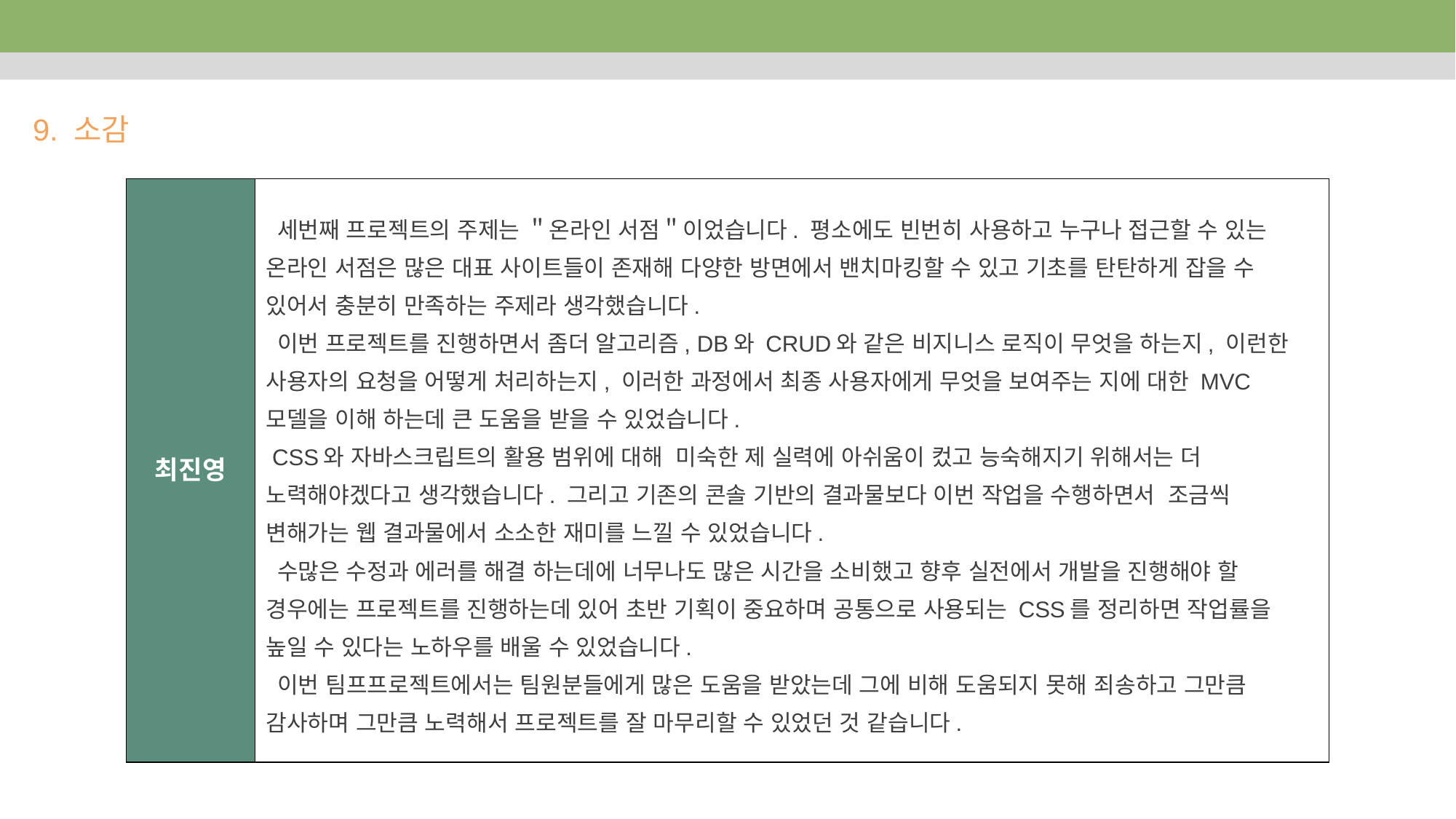

9. 소감
| 최진영 | 세번째 프로젝트의 주제는 ＂온라인 서점＂이었습니다. 평소에도 빈번히 사용하고 누구나 접근할 수 있는 온라인 서점은 많은 대표 사이트들이 존재해 다양한 방면에서 밴치마킹할 수 있고 기초를 탄탄하게 잡을 수 있어서 충분히 만족하는 주제라 생각했습니다. 이번 프로젝트를 진행하면서 좀더 알고리즘, DB와 CRUD와 같은 비지니스 로직이 무엇을 하는지, 이런한 사용자의 요청을 어떻게 처리하는지, 이러한 과정에서 최종 사용자에게 무엇을 보여주는 지에 대한 MVC 모델을 이해 하는데 큰 도움을 받을 수 있었습니다. CSS와 자바스크립트의 활용 범위에 대해 미숙한 제 실력에 아쉬움이 컸고 능숙해지기 위해서는 더 노력해야겠다고 생각했습니다. 그리고 기존의 콘솔 기반의 결과물보다 이번 작업을 수행하면서 조금씩 변해가는 웹 결과물에서 소소한 재미를 느낄 수 있었습니다. 수많은 수정과 에러를 해결 하는데에 너무나도 많은 시간을 소비했고 향후 실전에서 개발을 진행해야 할 경우에는 프로젝트를 진행하는데 있어 초반 기획이 중요하며 공통으로 사용되는 CSS를 정리하면 작업률을 높일 수 있다는 노하우를 배울 수 있었습니다. 이번 팀프프로젝트에서는 팀원분들에게 많은 도움을 받았는데 그에 비해 도움되지 못해 죄송하고 그만큼 감사하며 그만큼 노력해서 프로젝트를 잘 마무리할 수 있었던 것 같습니다. |
| --- | --- |